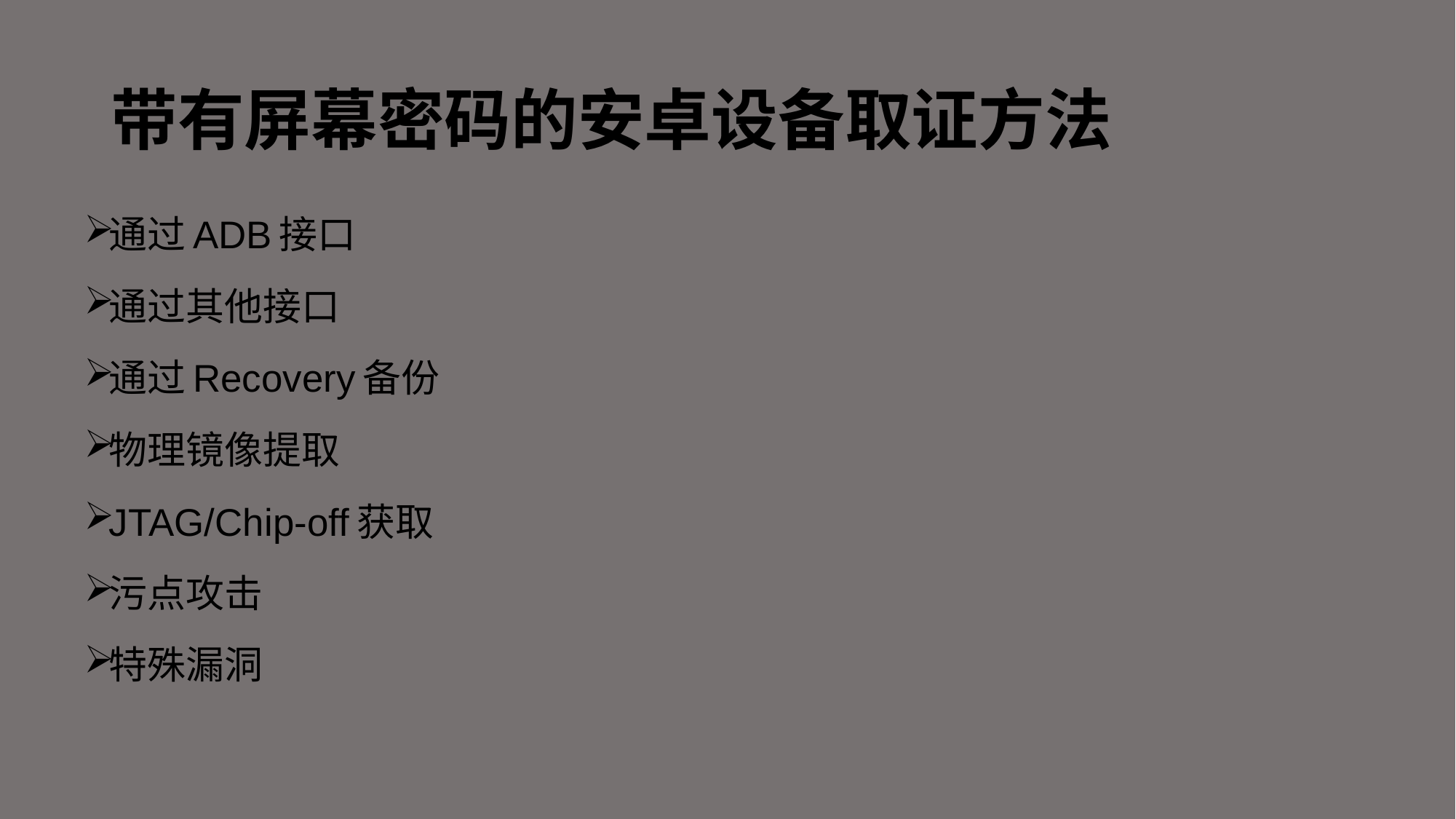

# 带有屏幕密码的安卓设备取证方法
通过ADB接口
通过其他接口
通过Recovery备份
物理镜像提取
JTAG/Chip-off获取
污点攻击
特殊漏洞